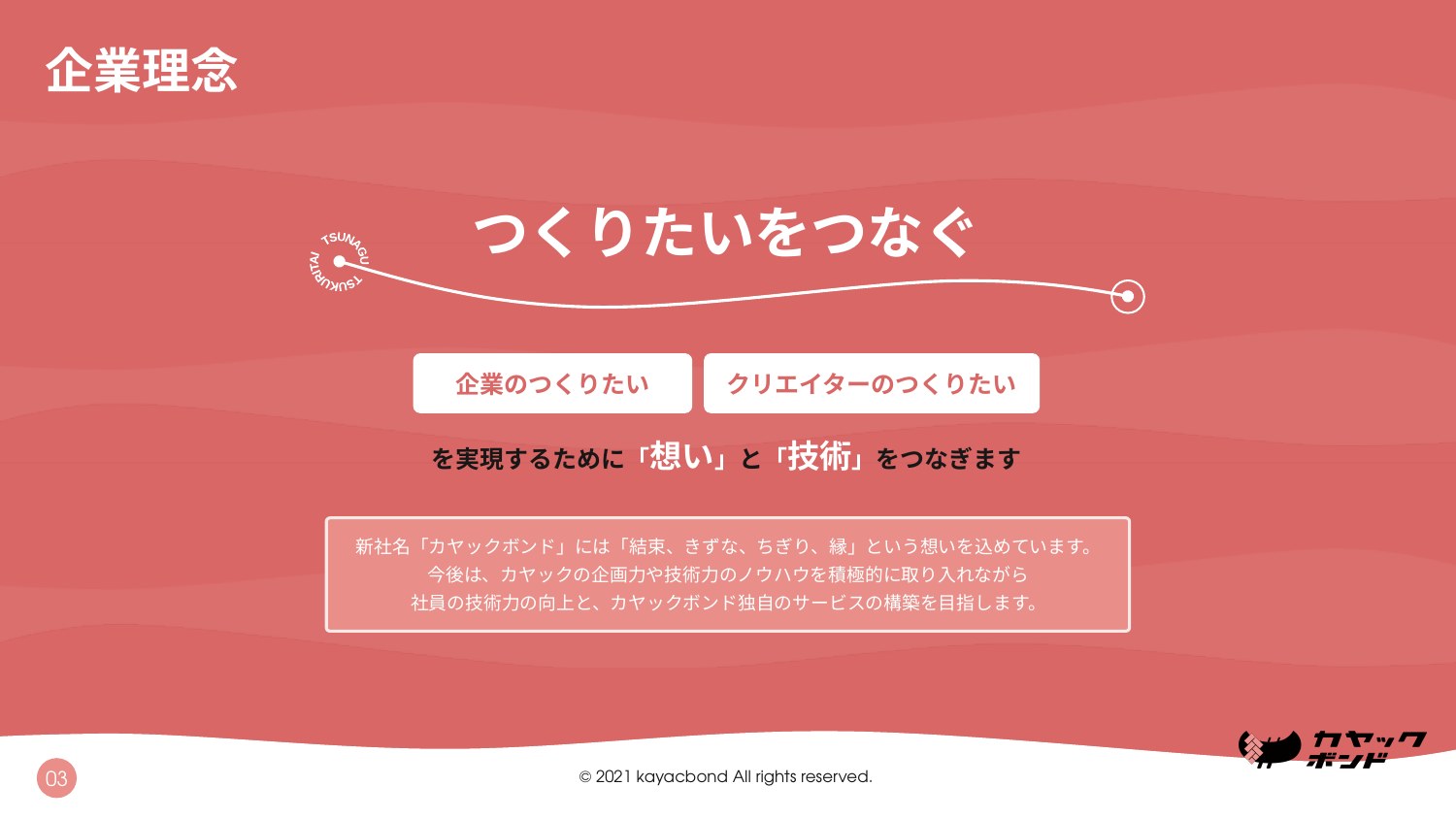

企業理念
つくりたいをつなぐ

企業のつくりたい
クリエイターのつくりたい
を実現するために「想い」と「技術」をつなぎます
新社名「カヤックボンド」には「結束、きずな、ちぎり、縁」という想いを込めています。
今後は、カヤックの企画力や技術力のノウハウを積極的に取り入れながら
社員の技術力の向上と、カヤックボンド独自のサービスの構築を目指します。
TSUKURITAI　TSUNAGU

03